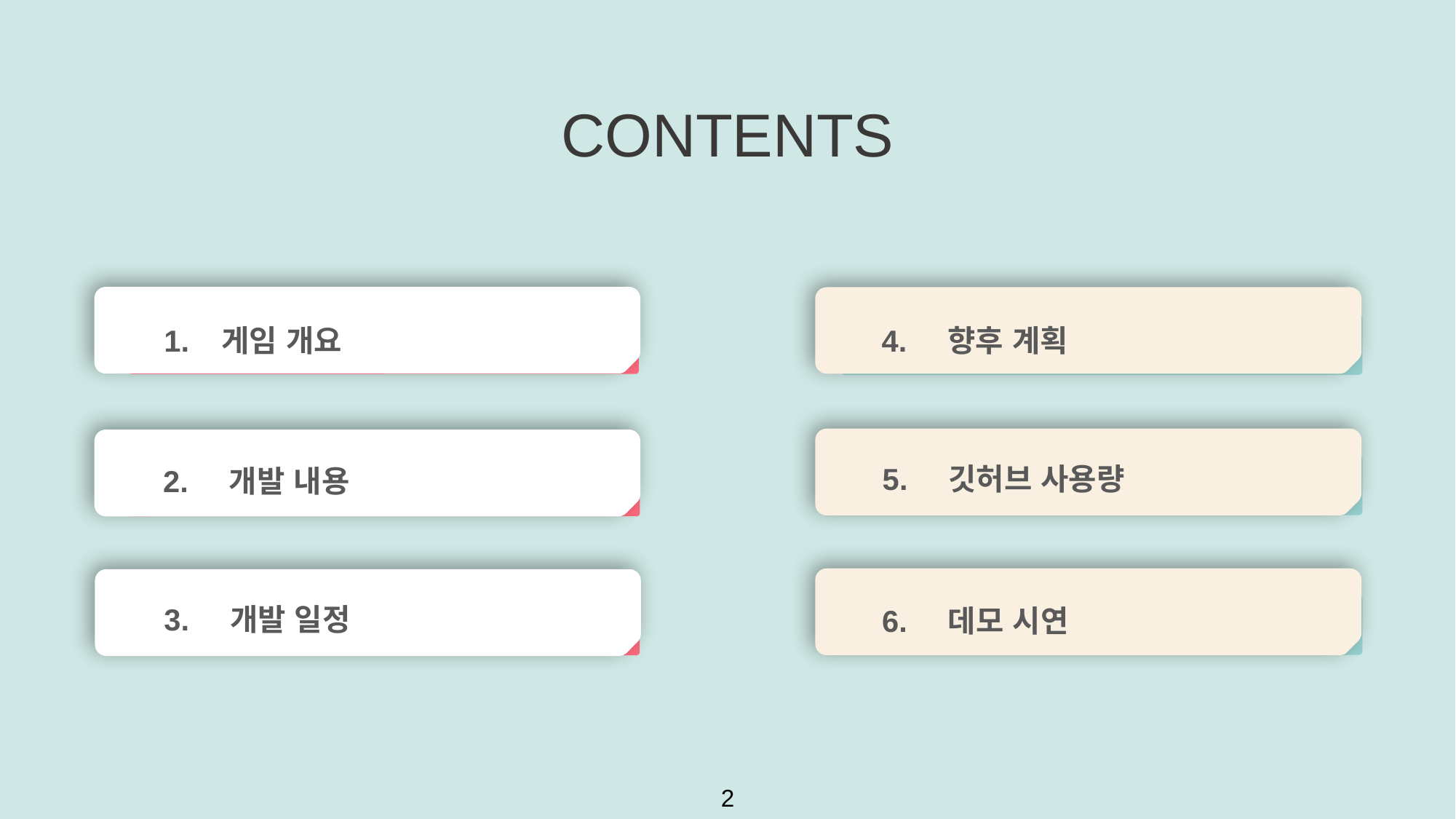

CONTENTS

0

1.   게임 개요

2.    개발 내용
3.    개발 일정

4.    향후 계획

5.    깃허브 사용량
6.    데모 시연
2